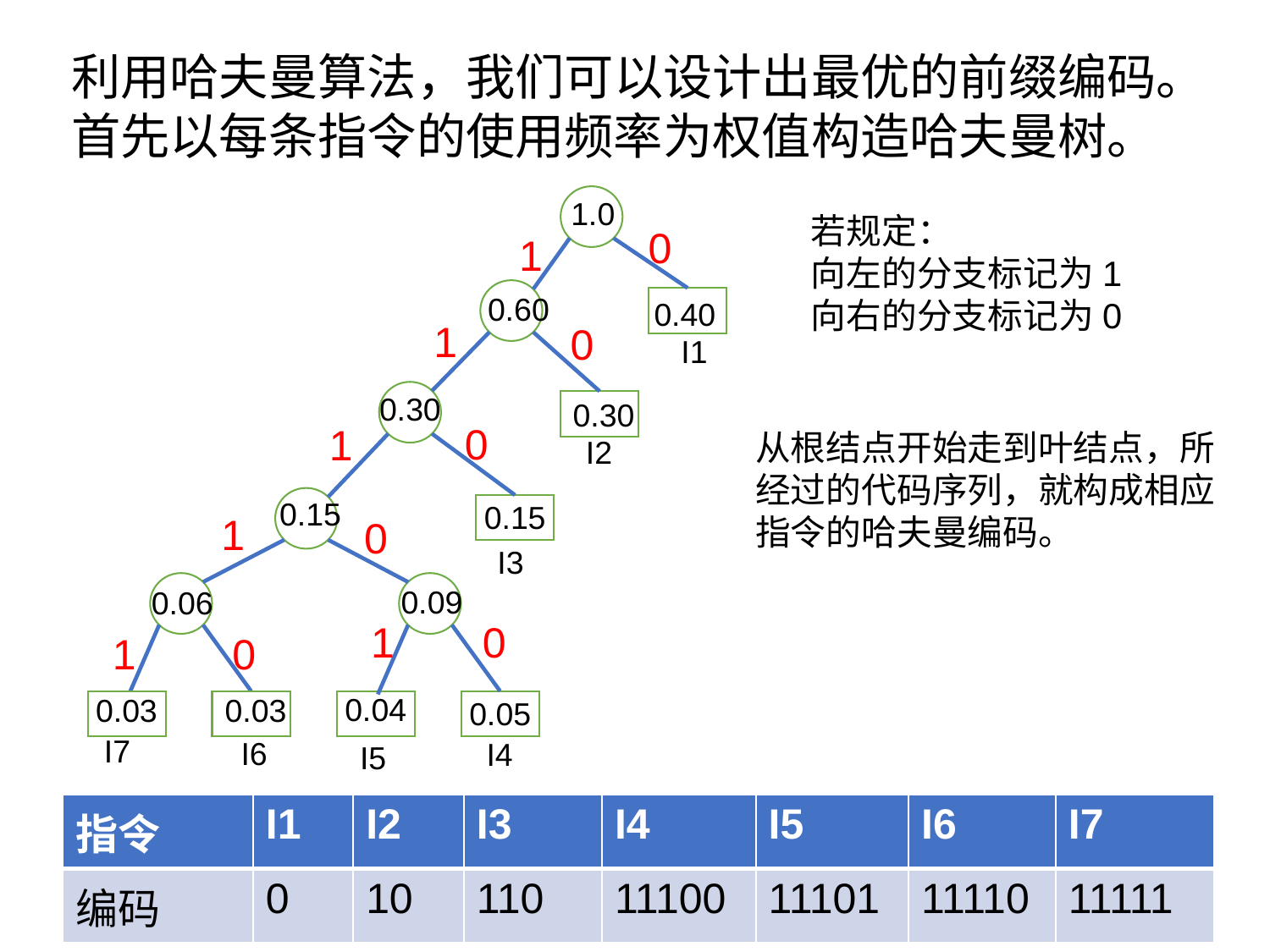

利用哈夫曼算法，我们可以设计出最优的前缀编码。
首先以每条指令的使用频率为权值构造哈夫曼树。

1.0
若规定：
向左的分支标记为1
向右的分支标记为0
0
1

0.60

0.40
1
0
I1

0.30
0.30

0
1
从根结点开始走到叶结点，所经过的代码序列，就构成相应指令的哈夫曼编码。
I2
0.15

0.15

1
0
I3

0.09
0.06
1
0
1
0
0.04
0.03
0.03
0.05

I7
I6
I4
I5
| 指令 | I1 | I2 | I3 | I4 | I5 | I6 | I7 |
| --- | --- | --- | --- | --- | --- | --- | --- |
| 编码 | 0 | 10 | 110 | 11100 | 11101 | 11110 | 11111 |
37